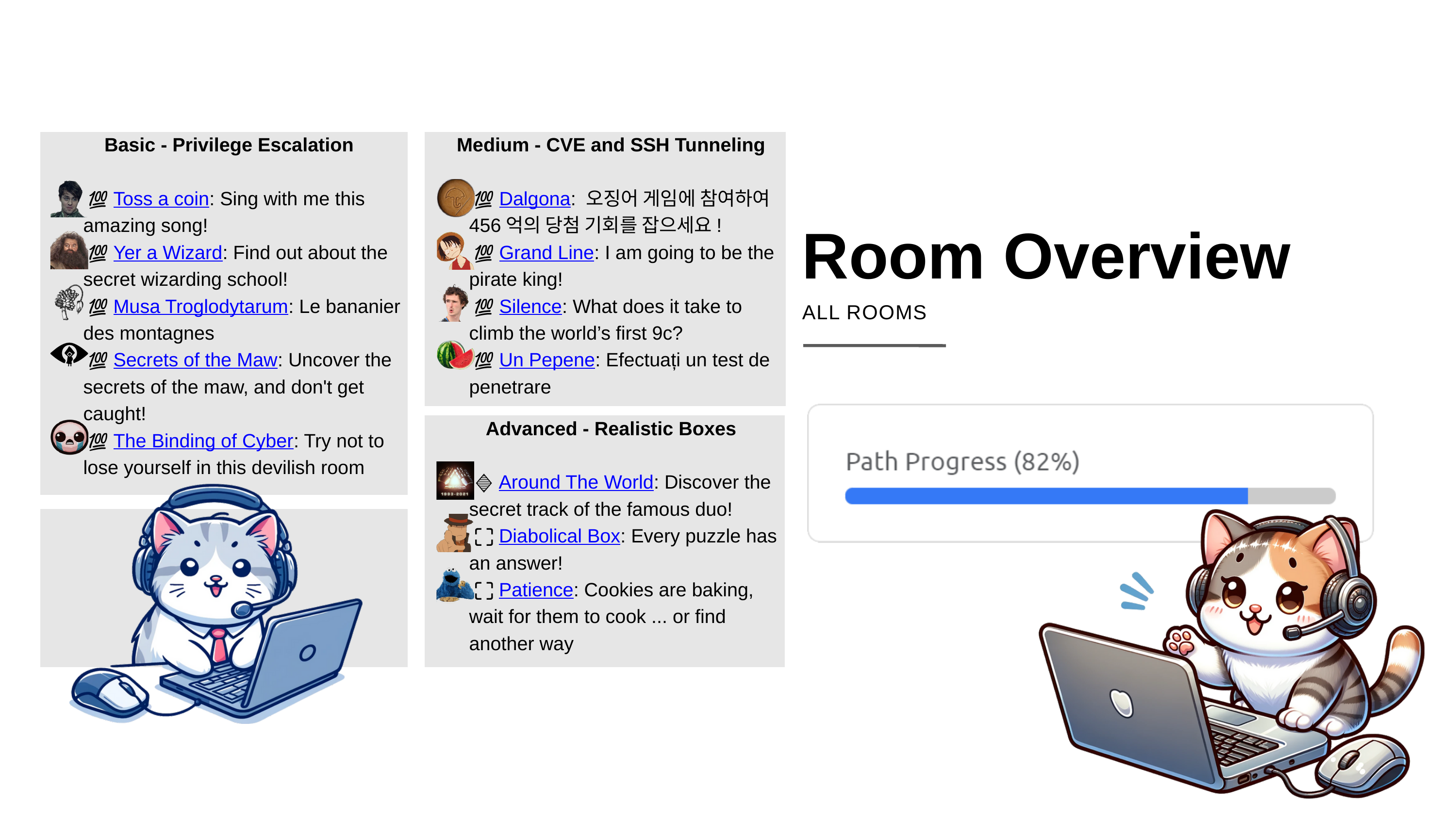

Basic - Privilege Escalation

 💯 Toss a coin: Sing with me this amazing song!
 💯 Yer a Wizard: Find out about the secret wizarding school!
 💯 Musa Troglodytarum: Le bananier des montagnes
 💯 Secrets of the Maw: Uncover the secrets of the maw, and don't get caught!
 💯 The Binding of Cyber: Try not to lose yourself in this devilish room
Medium - CVE and SSH Tunneling

 💯 Dalgona: 오징어 게임에 참여하여 456억의 당첨 기회를 잡으세요!
 💯 Grand Line: I am going to be the pirate king!
 💯 Silence: What does it take to climb the world’s first 9c?
 💯 Un Pepene: Efectuați un test de penetrare

Room Overview

ALL ROOMS

Advanced - Realistic Boxes

 🔷 Around The World: Discover the secret track of the famous duo!
 ⛶ Diabolical Box: Every puzzle has an answer!
 ⛶ Patience: Cookies are baking, wait for them to cook ... or find another way